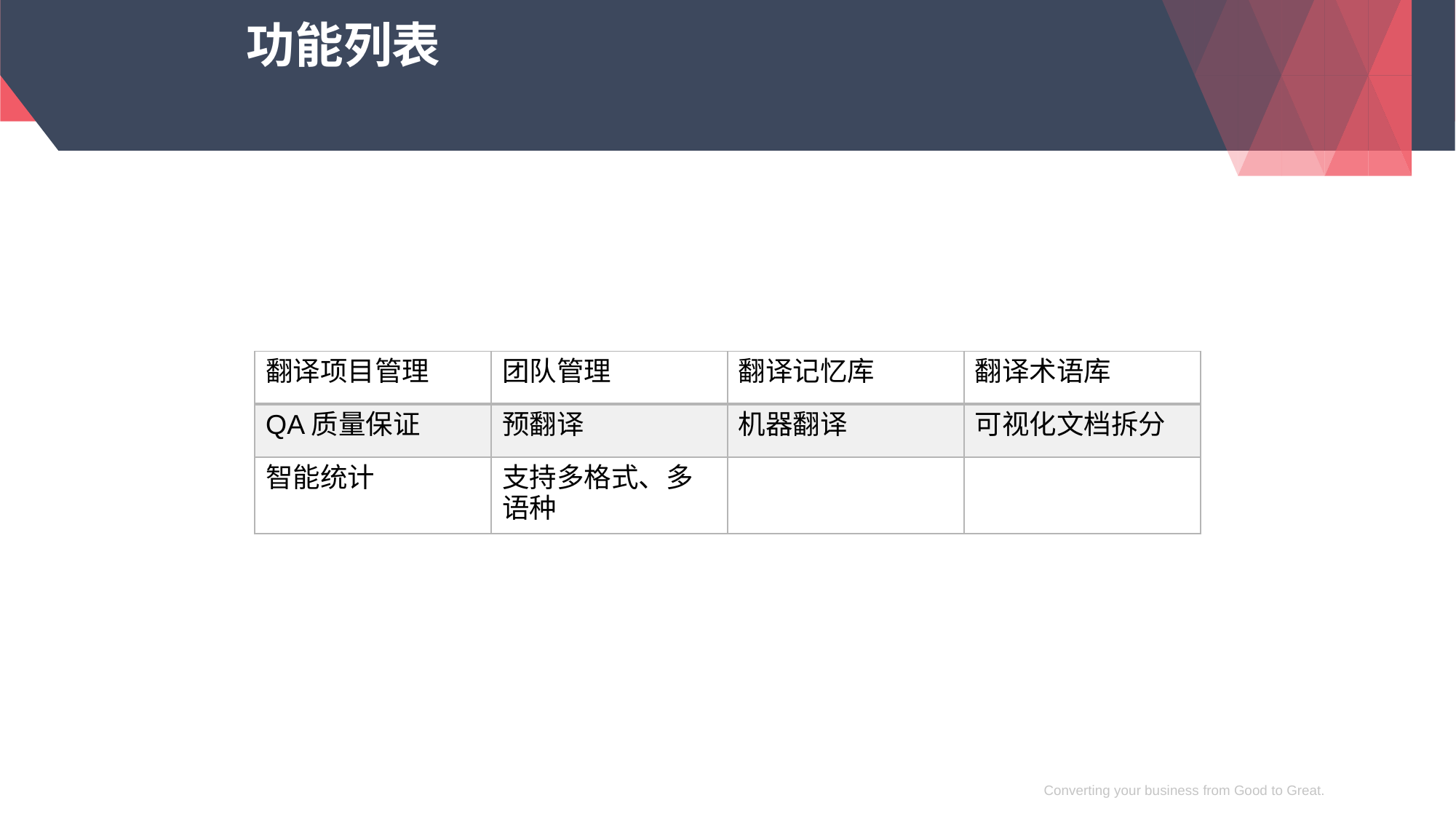

# 功能列表

| 翻译项目管理 | 团队管理 | 翻译记忆库 | 翻译术语库 |
| --- | --- | --- | --- |
| QA质量保证 | 预翻译 | 机器翻译 | 可视化文档拆分 |
| 智能统计 | 支持多格式、多语种 |  |  |
Converting your business from Good to Great.
11